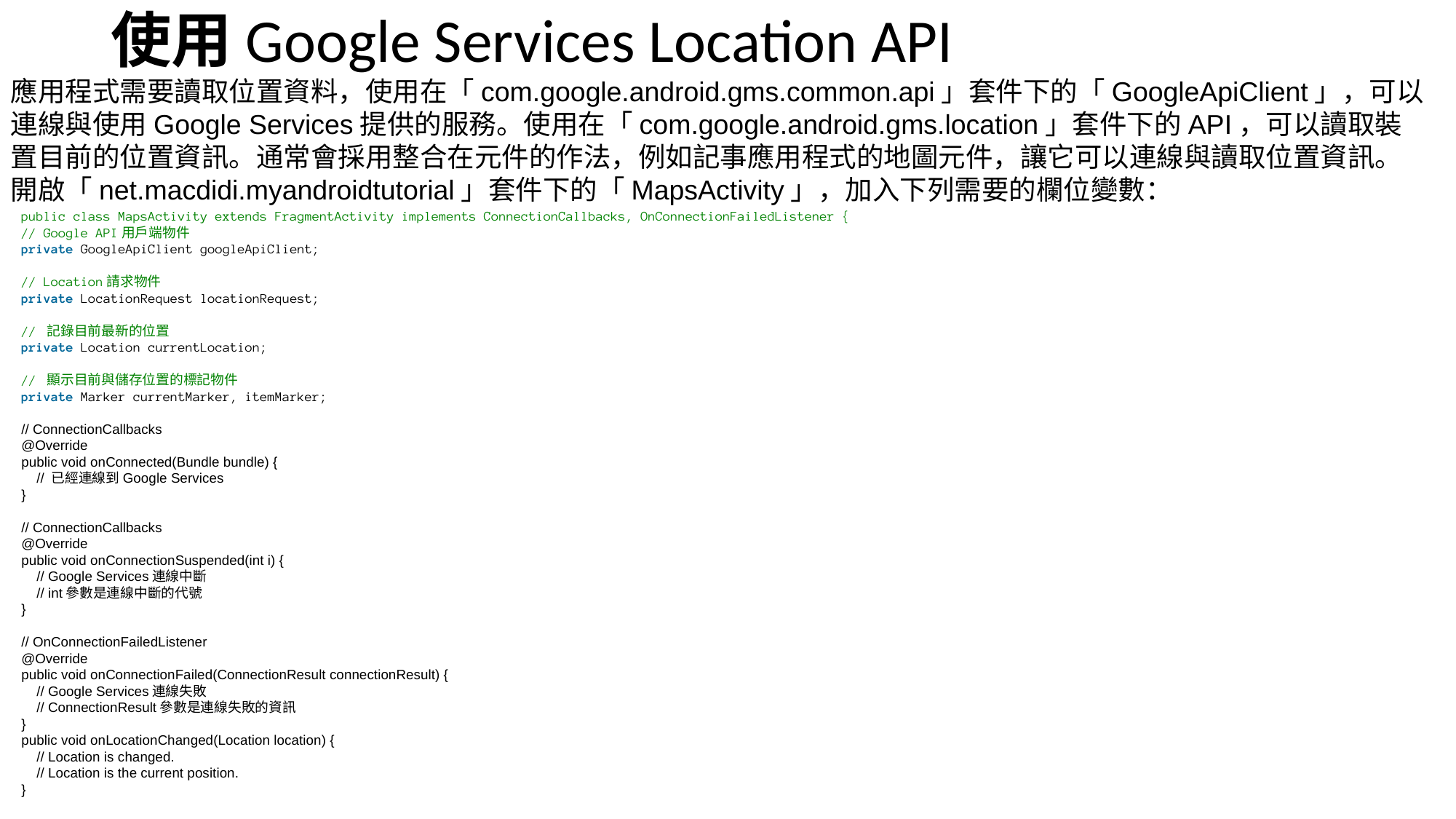

# 使用Google Services Location API
應用程式需要讀取位置資料，使用在「com.google.android.gms.common.api」套件下的「GoogleApiClient」，可以連線與使用Google Services提供的服務。使用在「com.google.android.gms.location」套件下的API，可以讀取裝置目前的位置資訊。通常會採用整合在元件的作法，例如記事應用程式的地圖元件，讓它可以連線與讀取位置資訊。開啟「net.macdidi.myandroidtutorial」套件下的「MapsActivity」，加入下列需要的欄位變數：
public class MapsActivity extends FragmentActivity implements ConnectionCallbacks, OnConnectionFailedListener {
// Google API用戶端物件
private GoogleApiClient googleApiClient;

// Location請求物件
private LocationRequest locationRequest;

// 記錄目前最新的位置
private Location currentLocation;

// 顯示目前與儲存位置的標記物件
private Marker currentMarker, itemMarker;

// ConnectionCallbacks
@Override
public void onConnected(Bundle bundle) {
    // 已經連線到Google Services
}

// ConnectionCallbacks
@Override
public void onConnectionSuspended(int i) {
    // Google Services連線中斷
    // int參數是連線中斷的代號
}

// OnConnectionFailedListener
@Override
public void onConnectionFailed(ConnectionResult connectionResult) {
    // Google Services連線失敗
    // ConnectionResult參數是連線失敗的資訊
}
public void onLocationChanged(Location location) {
    // Location is changed.
    // Location is the current position.
}